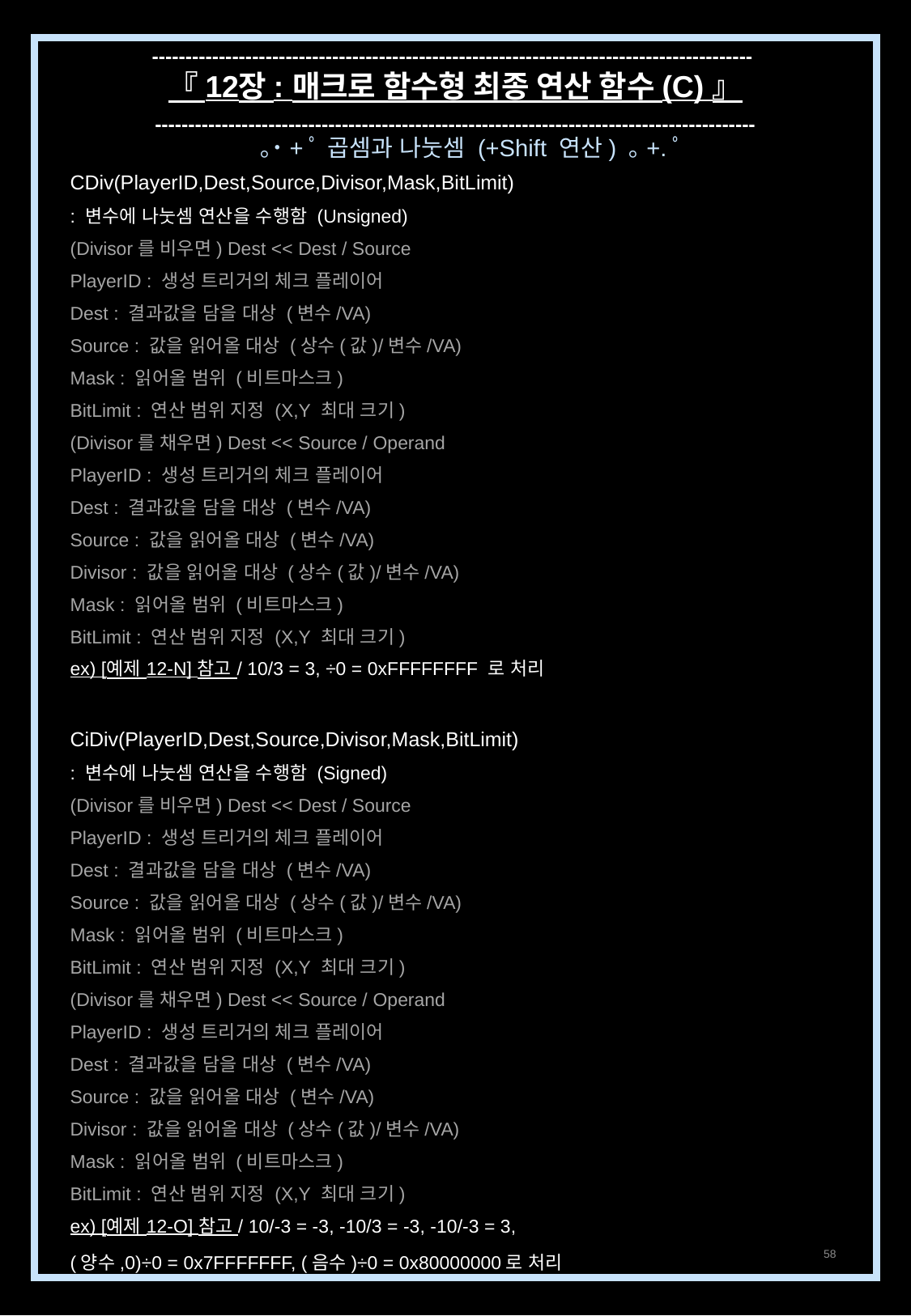

------------------------------------------------------------------------------------------
『 12장 : 매크로 함수형 최종 연산 함수 (C) 』
------------------------------------------------------------------------------------------

｡˙+ﾟ 곱셈과 나눗셈 (+Shift 연산) ｡+.ﾟ
CDiv(PlayerID,Dest,Source,Divisor,Mask,BitLimit)
: 변수에 나눗셈 연산을 수행함 (Unsigned)
(Divisor를 비우면) Dest << Dest / Source
PlayerID : 생성 트리거의 체크 플레이어
Dest : 결과값을 담을 대상 (변수/VA)
Source : 값을 읽어올 대상 (상수(값)/변수/VA)
Mask : 읽어올 범위 (비트마스크)
BitLimit : 연산 범위 지정 (X,Y 최대 크기)
(Divisor를 채우면) Dest << Source / Operand
PlayerID : 생성 트리거의 체크 플레이어
Dest : 결과값을 담을 대상 (변수/VA)
Source : 값을 읽어올 대상 (변수/VA)
Divisor : 값을 읽어올 대상 (상수(값)/변수/VA)
Mask : 읽어올 범위 (비트마스크)
BitLimit : 연산 범위 지정 (X,Y 최대 크기)
ex) [예제 12-N] 참고 / 10/3 = 3, ÷0 = 0xFFFFFFFF 로 처리

CiDiv(PlayerID,Dest,Source,Divisor,Mask,BitLimit)
: 변수에 나눗셈 연산을 수행함 (Signed)
(Divisor를 비우면) Dest << Dest / Source
PlayerID : 생성 트리거의 체크 플레이어
Dest : 결과값을 담을 대상 (변수/VA)
Source : 값을 읽어올 대상 (상수(값)/변수/VA)
Mask : 읽어올 범위 (비트마스크)
BitLimit : 연산 범위 지정 (X,Y 최대 크기)
(Divisor를 채우면) Dest << Source / Operand
PlayerID : 생성 트리거의 체크 플레이어
Dest : 결과값을 담을 대상 (변수/VA)
Source : 값을 읽어올 대상 (변수/VA)
Divisor : 값을 읽어올 대상 (상수(값)/변수/VA)
Mask : 읽어올 범위 (비트마스크)
BitLimit : 연산 범위 지정 (X,Y 최대 크기)
ex) [예제 12-O] 참고 / 10/-3 = -3, -10/3 = -3, -10/-3 = 3,
(양수,0)÷0 = 0x7FFFFFFF, (음수)÷0 = 0x80000000로 처리
58